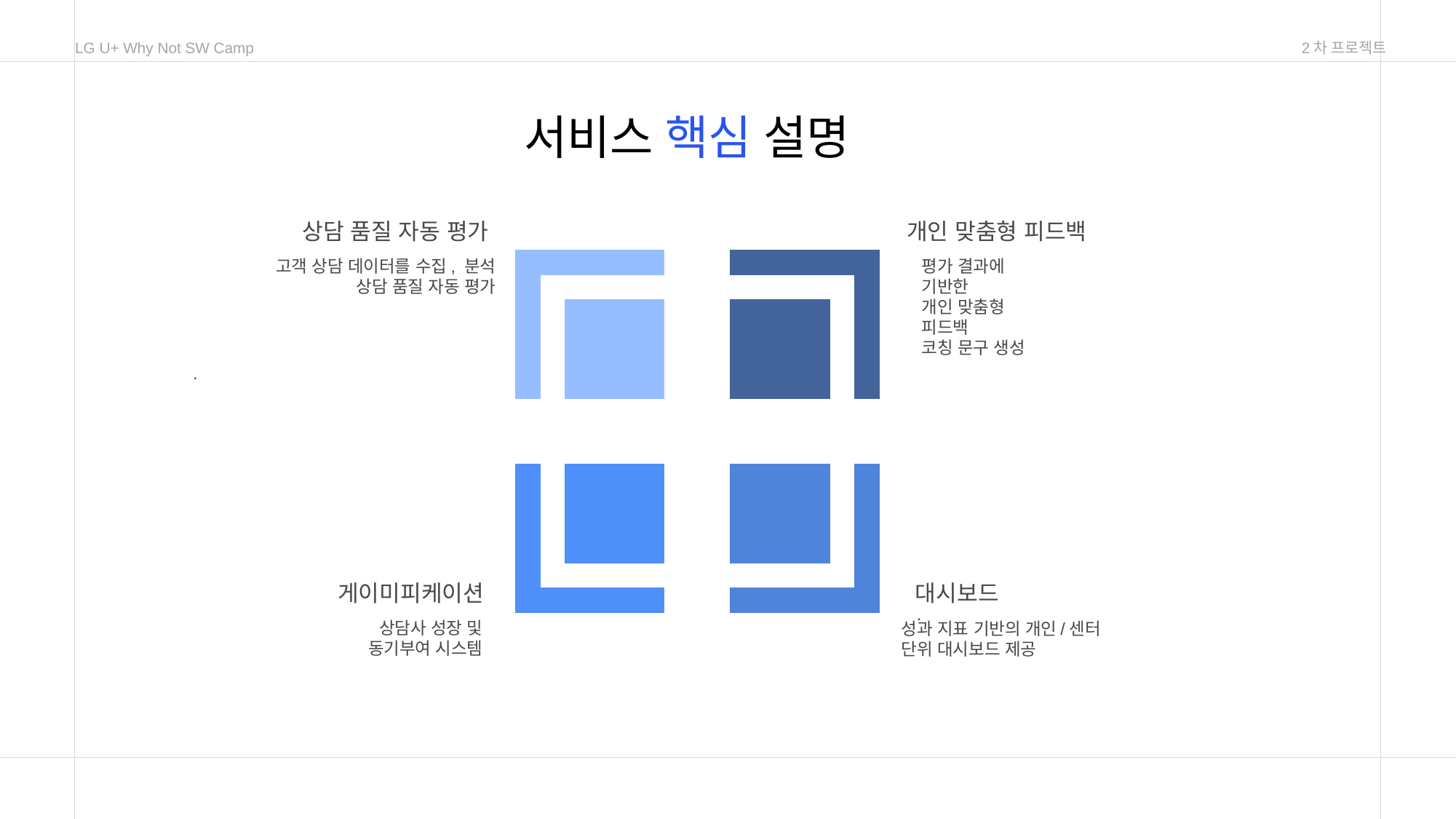

LG U+ Why Not SW Camp
2차 프로젝트
서비스 핵심 설명
상담 품질 자동 평가
개인 맞춤형 피드백
고객 상담 데이터를 수집, 분석
상담 품질 자동 평가
평가 결과에 기반한
개인 맞춤형 피드백
코칭 문구 생성

.

게이미피케이션
대시보드
.
상담사 성장 및
동기부여 시스템
성과 지표 기반의 개인/센터
단위 대시보드 제공